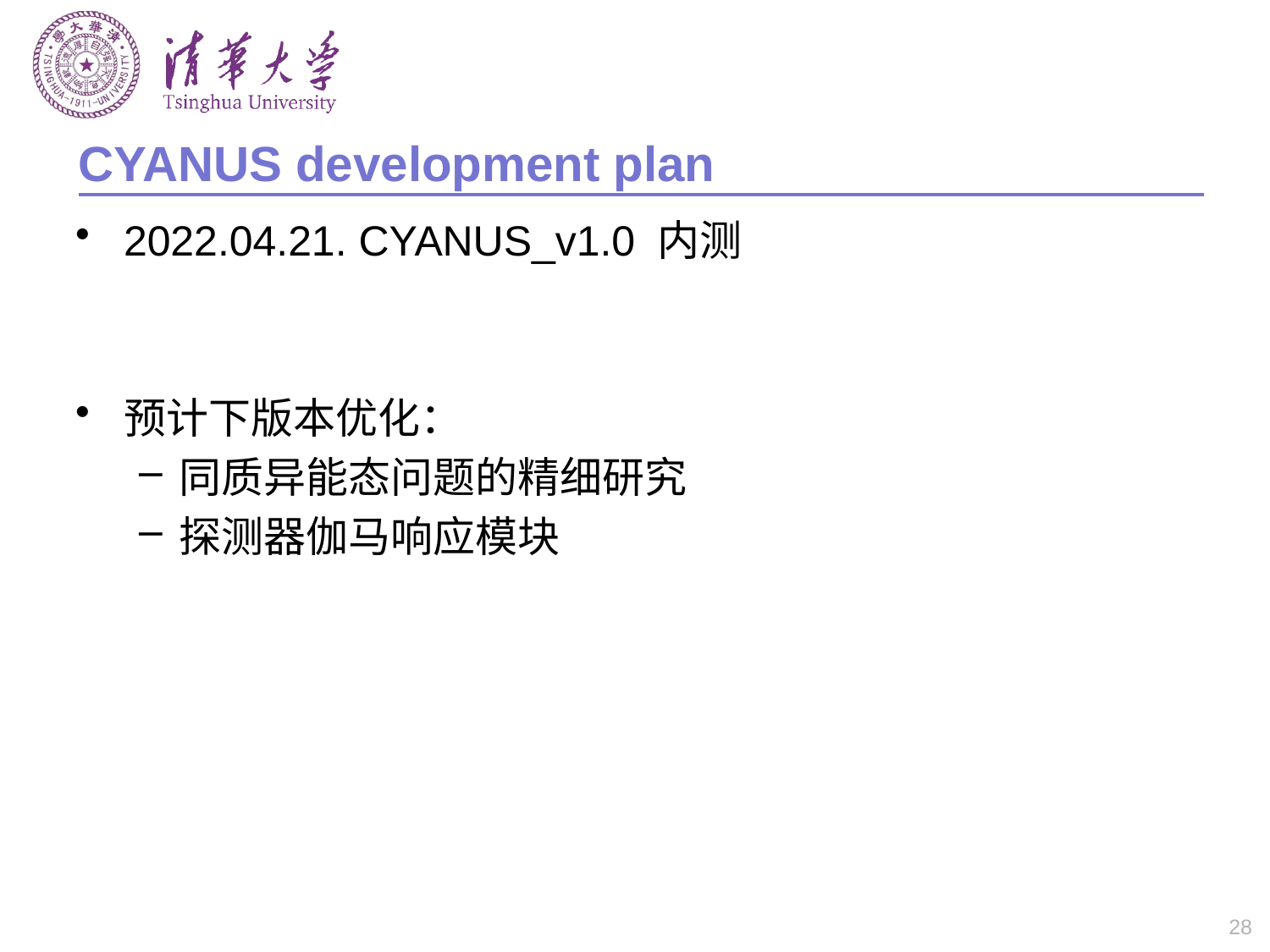

# CYANUS development plan
2022.04.21. CYANUS_v1.0 内测

预计下版本优化：
同质异能态问题的精细研究
探测器伽马响应模块
28